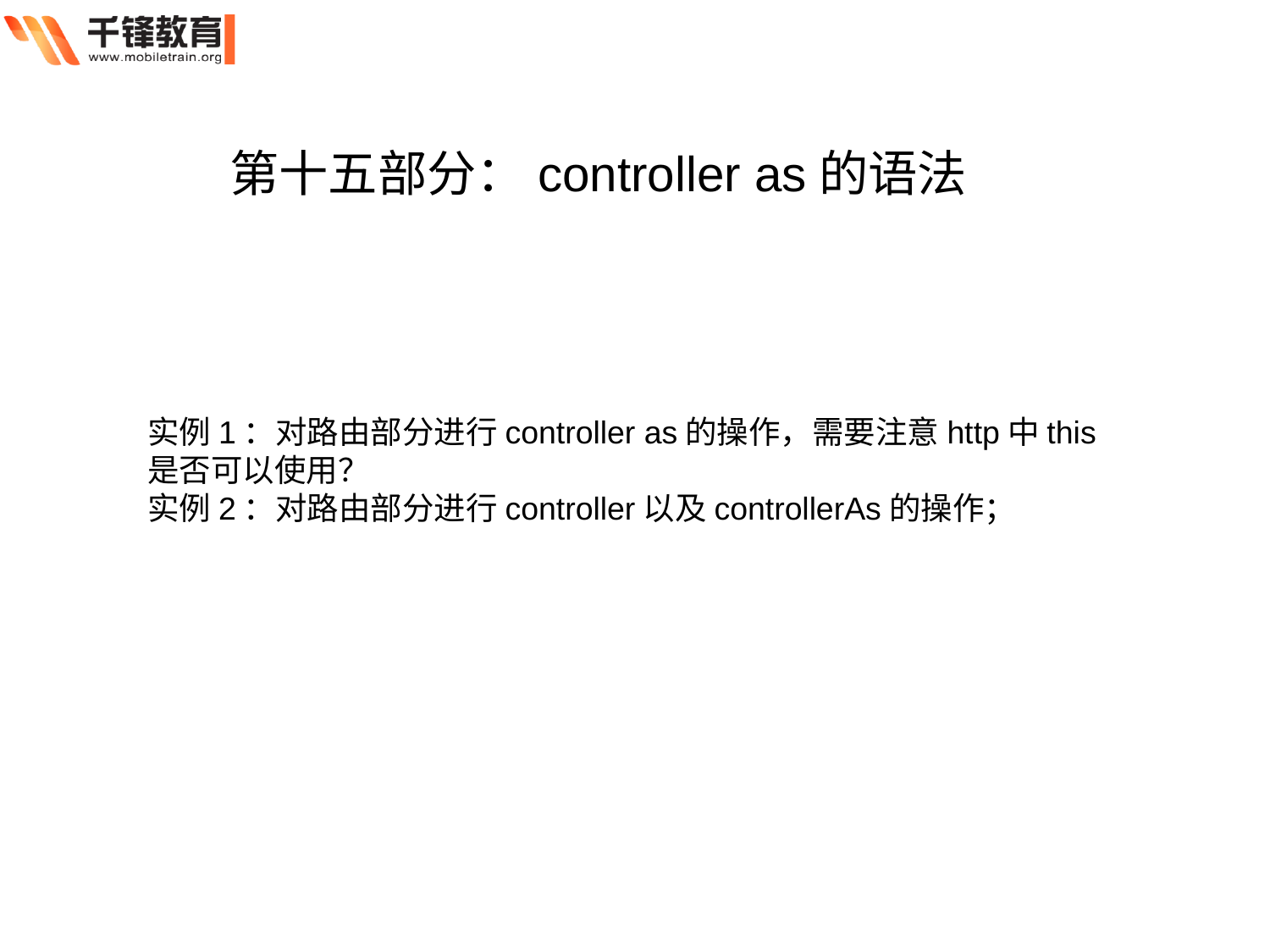

第十五部分：controller as的语法
实例1：对路由部分进行controller as的操作，需要注意http中this是否可以使用？
实例2：对路由部分进行controller以及controllerAs的操作；